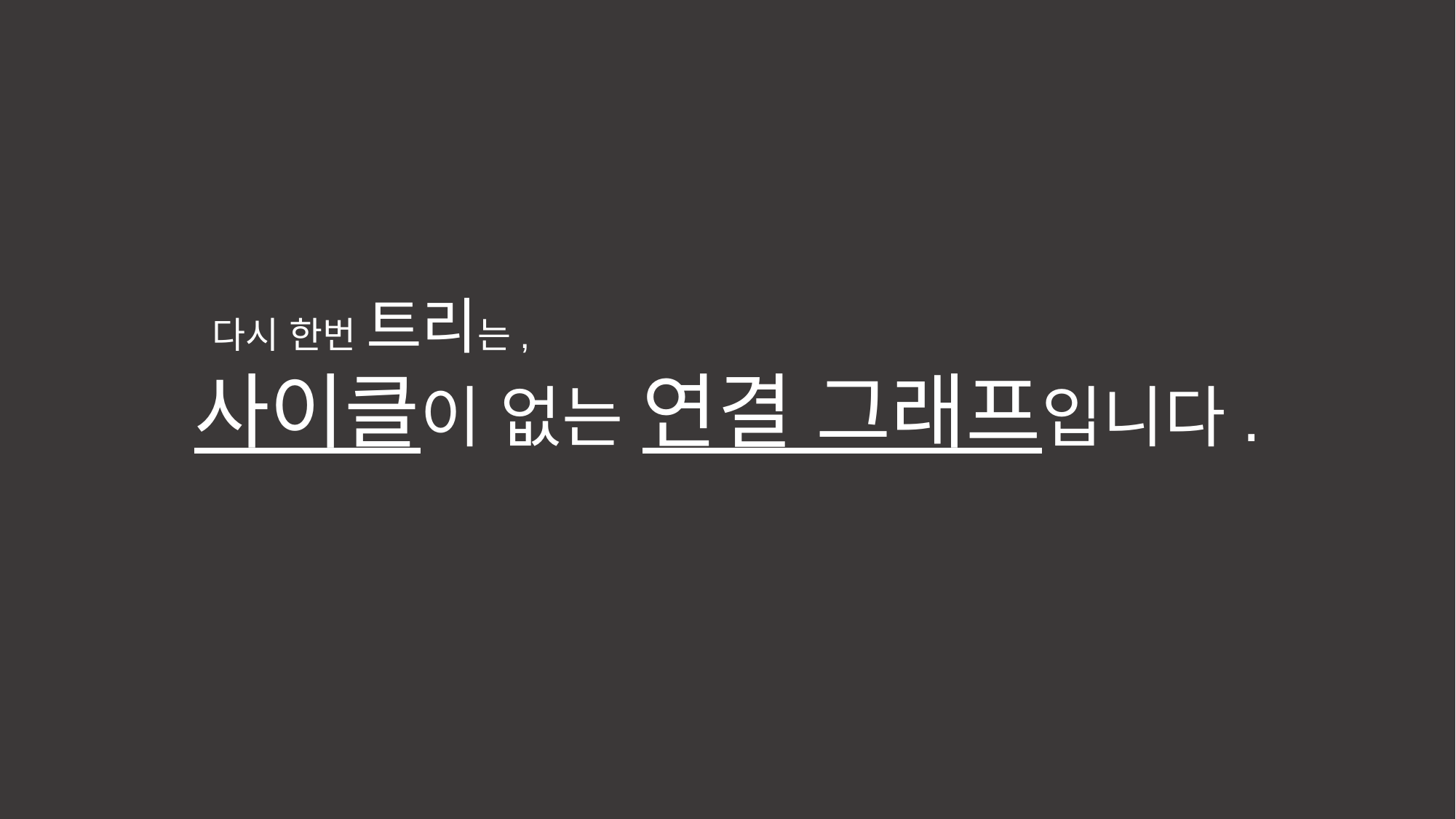

다시 한번 트리는,
사이클이 없는 연결 그래프입니다.